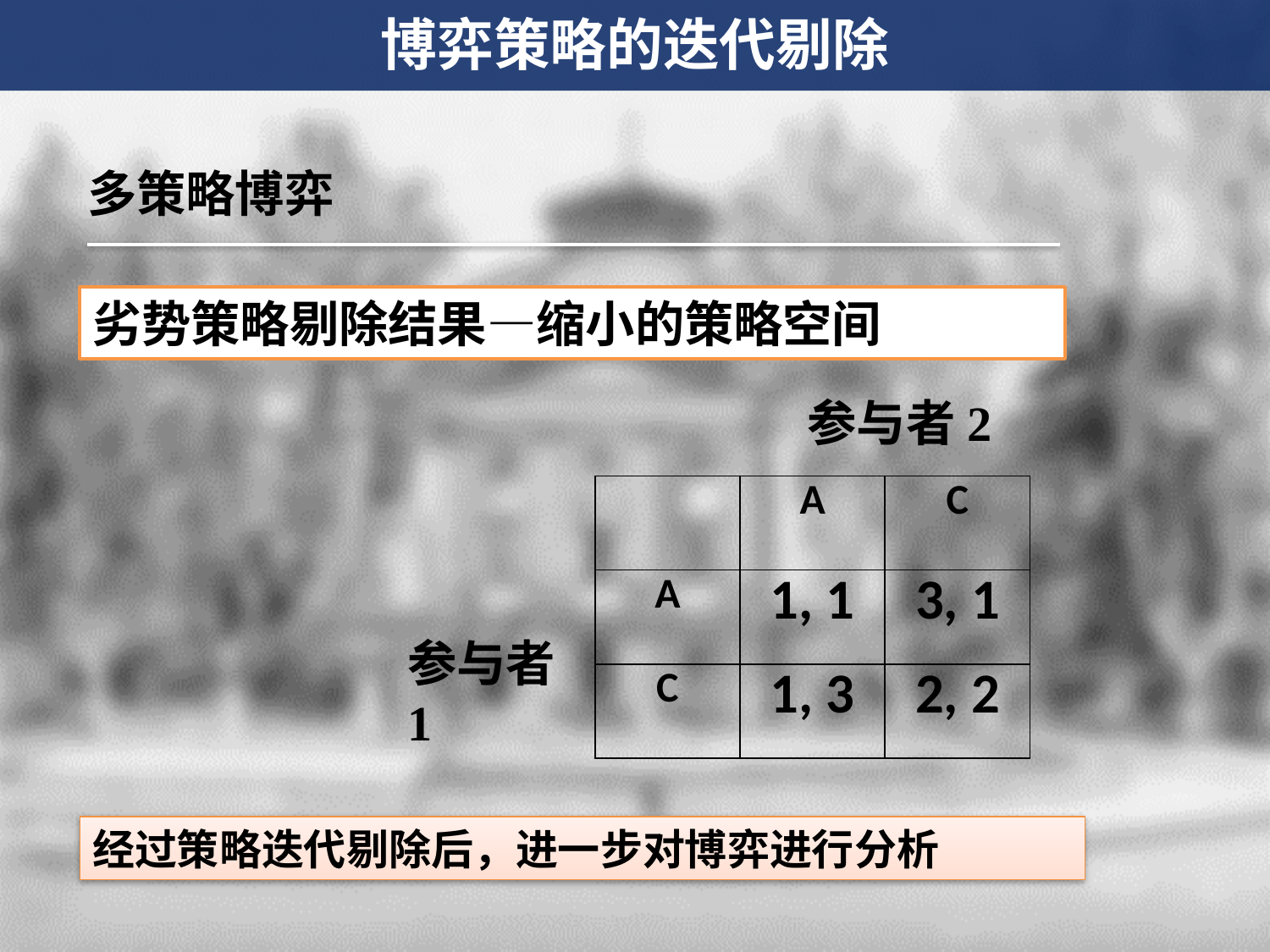

博弈策略的迭代剔除

多策略博弈
劣势策略剔除结果—缩小的策略空间
参与者2
|  | A | C |
| --- | --- | --- |
| A | 1, 1 | 3, 1 |
| C | 1, 3 | 2, 2 |
参与者1
经过策略迭代剔除后，进一步对博弈进行分析